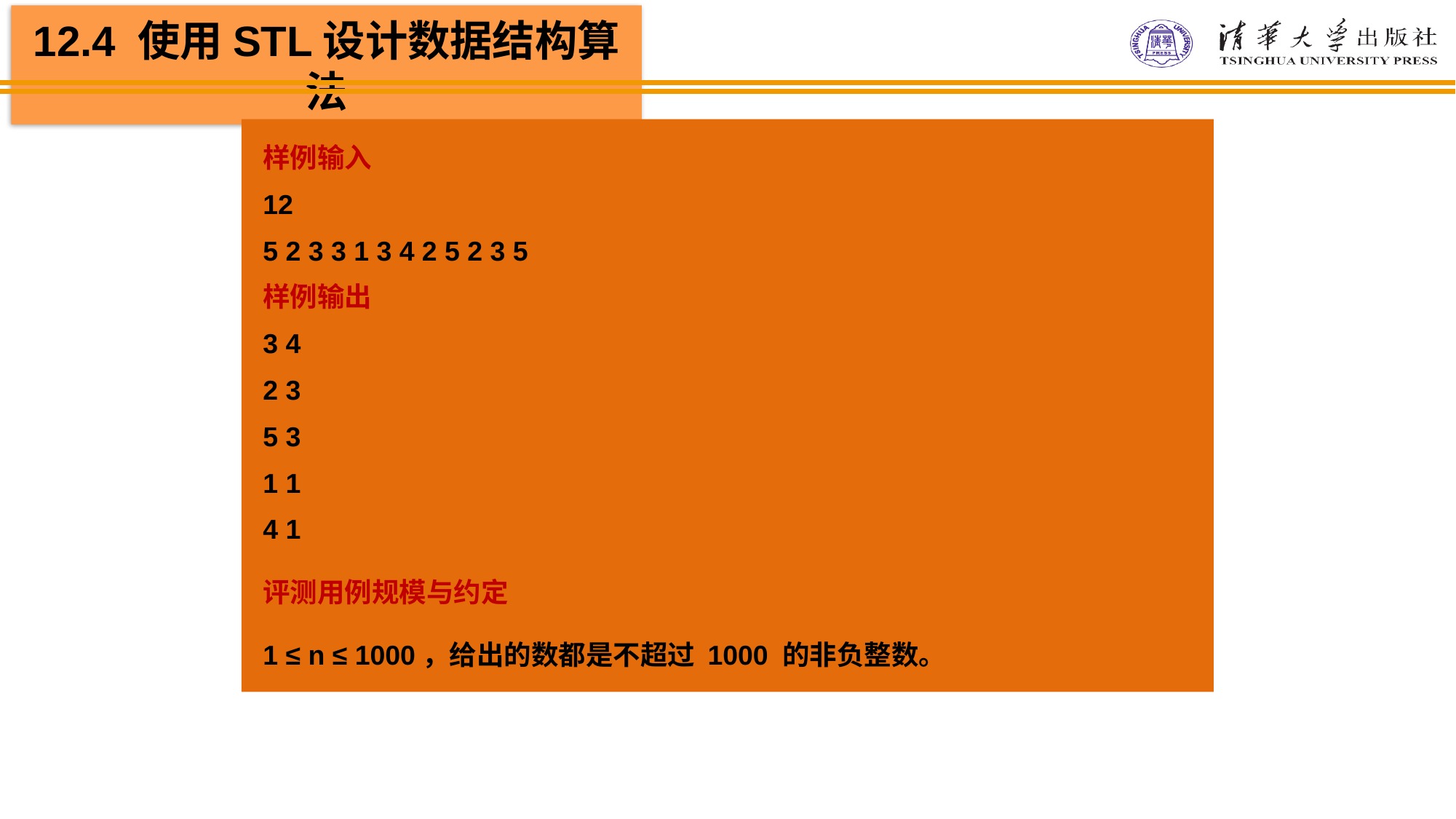

样例输入
12
5 2 3 3 1 3 4 2 5 2 3 5
样例输出
3 4
2 3
5 3
1 1
4 1
评测用例规模与约定
1 ≤ n ≤ 1000，给出的数都是不超过 1000 的非负整数。